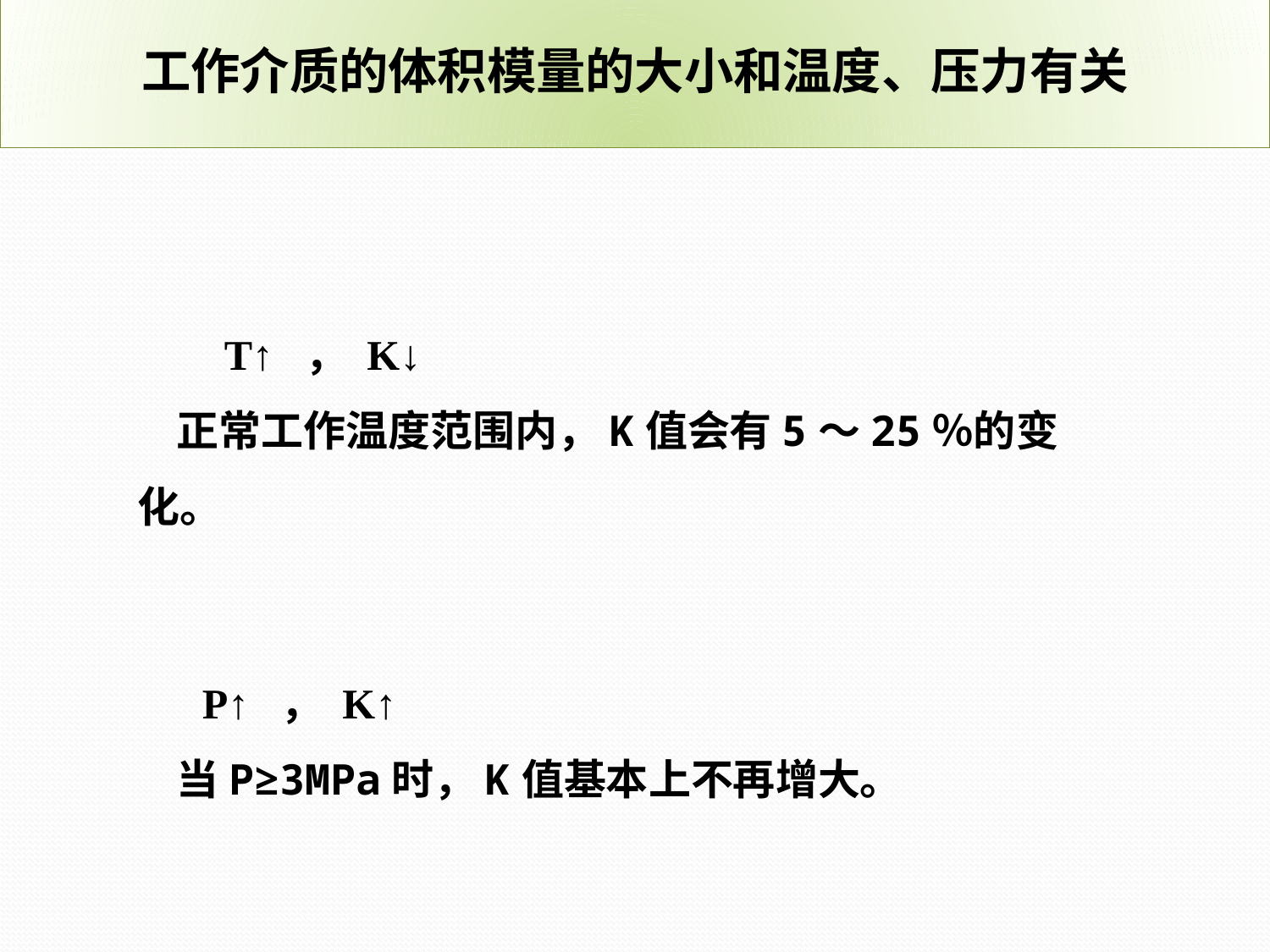

工作介质的体积模量的大小和温度、压力有关

    T↑  ， K↓
   正常工作温度范围内，K值会有5～25％的变化。

      P↑  ， K↑
   当P≥3MPa时，K值基本上不再增大。